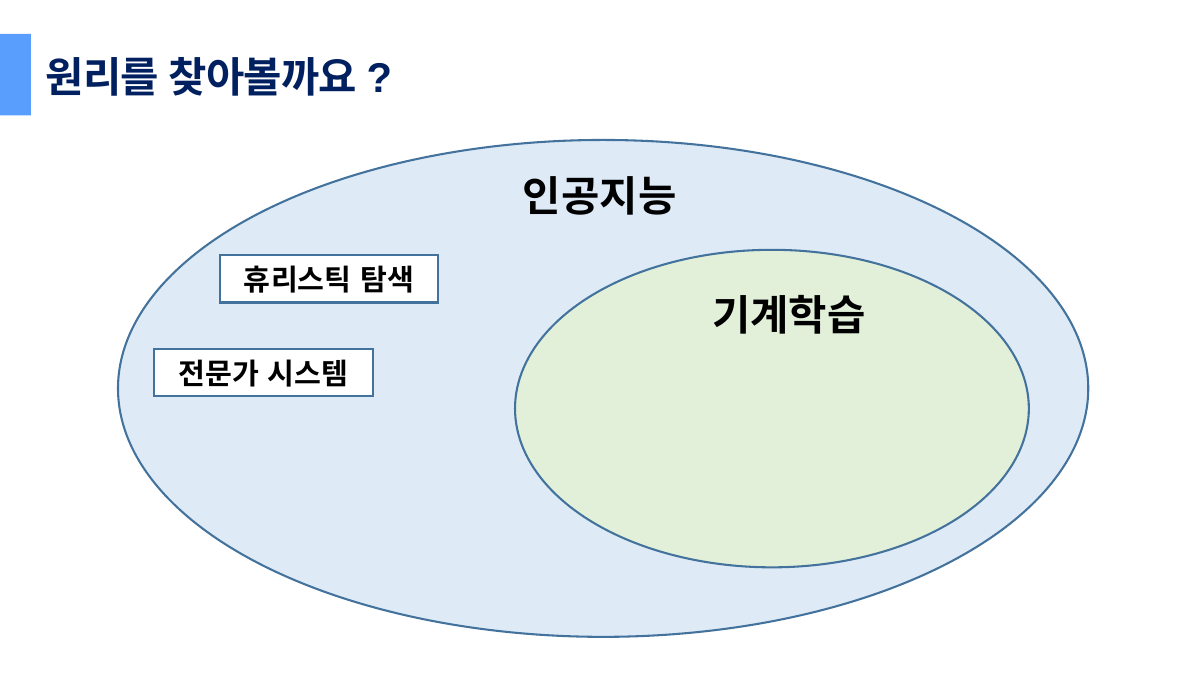

원리를 찾아볼까요?

인공지능

휴리스틱 탐색
기계학습
전문가 시스템